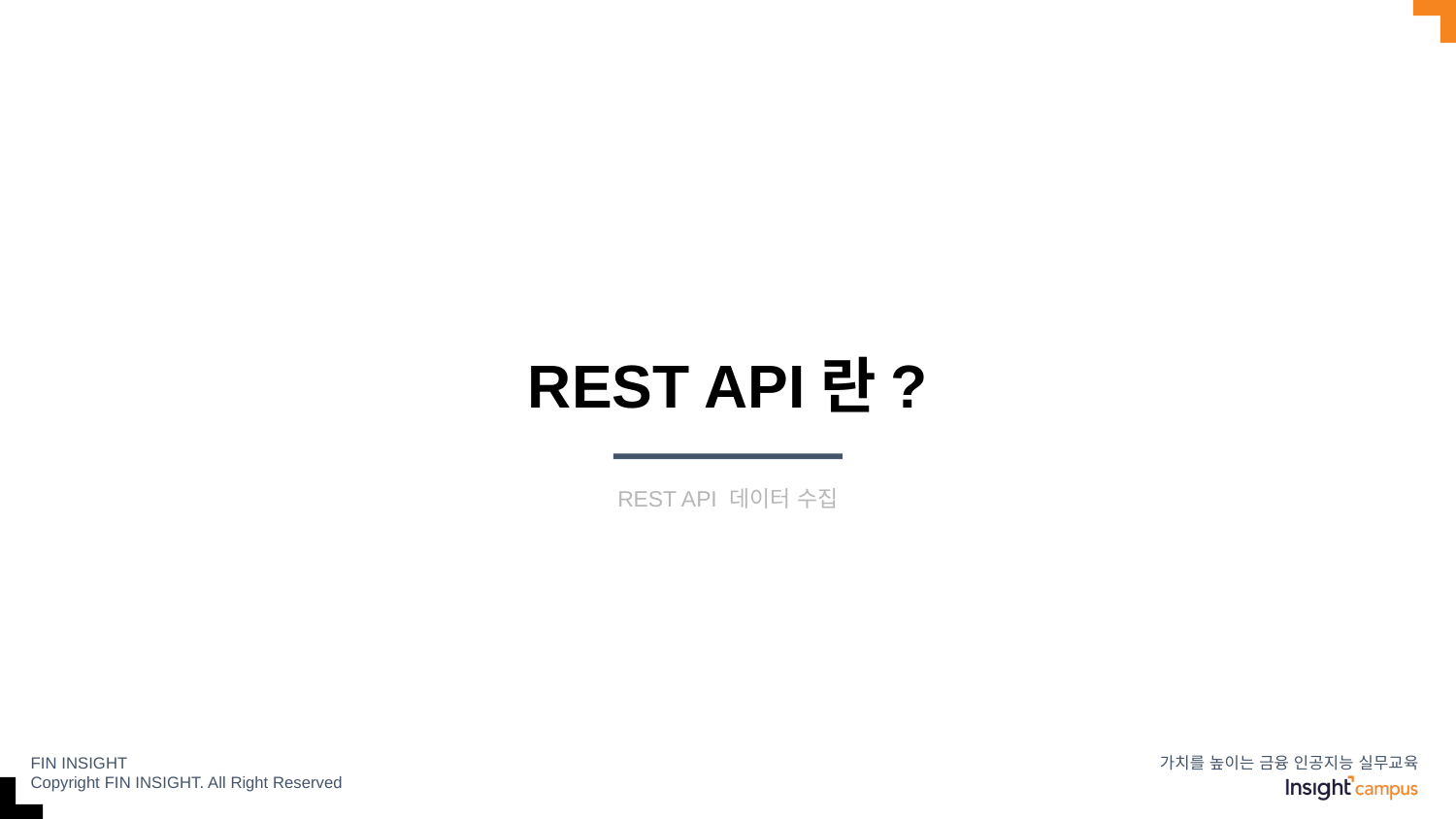

# REST API란?
REST API 데이터 수집